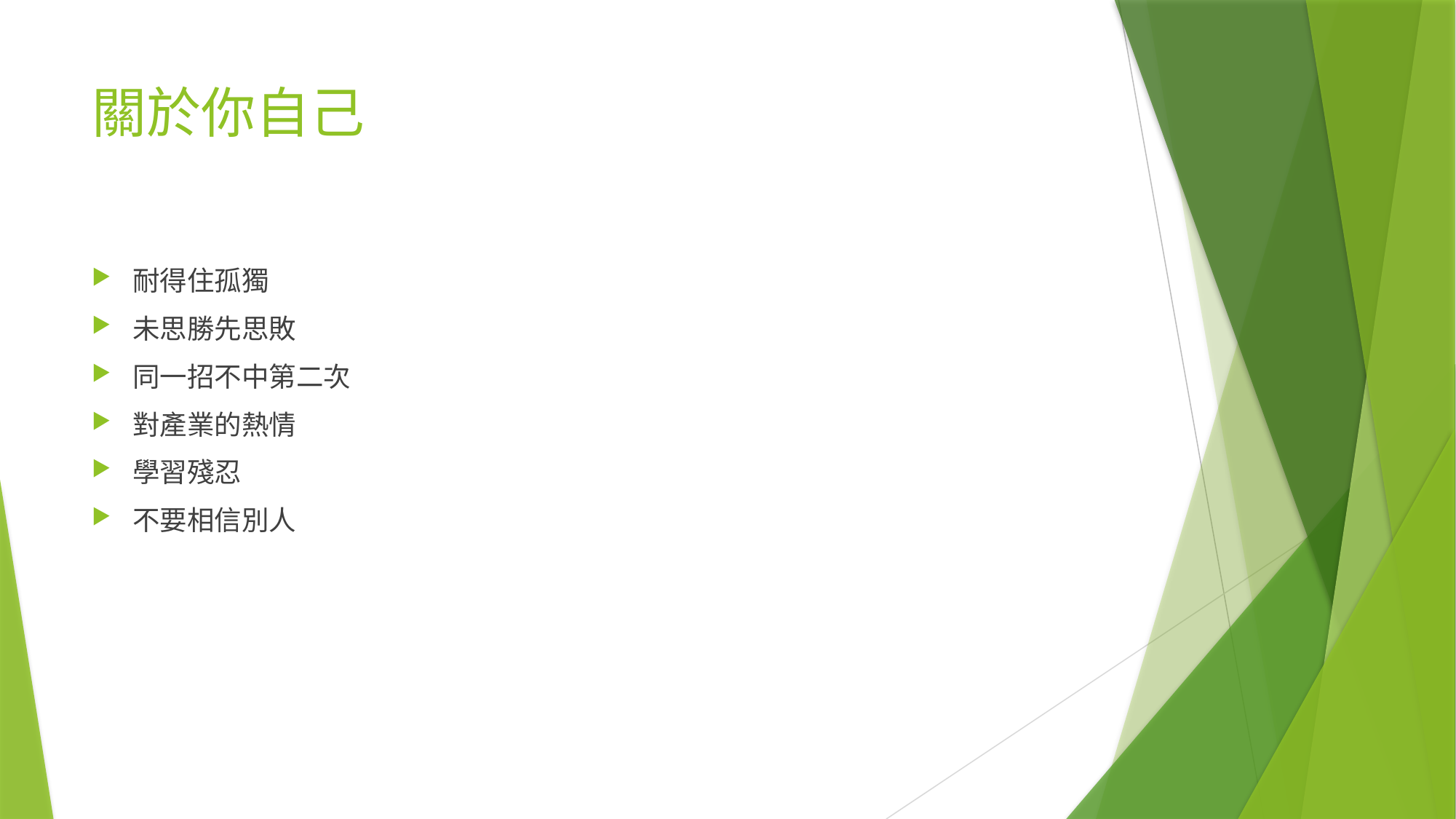

# 關於你自己
耐得住孤獨
未思勝先思敗
同一招不中第二次
對產業的熱情
學習殘忍
不要相信別人